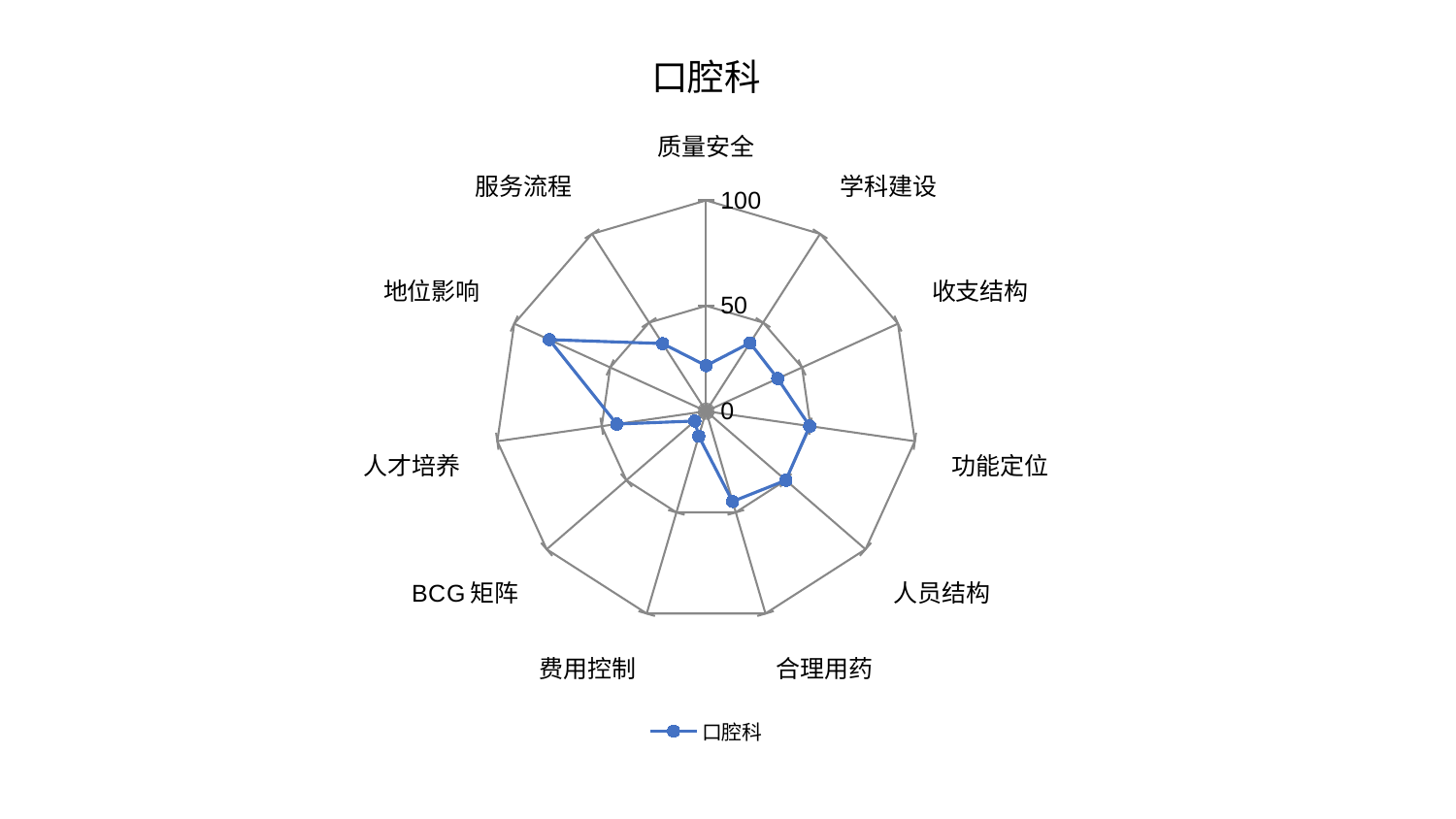

### Chart: 口腔科

| Category | 口腔科 |
|---|---|
| 质量安全 | 21.627976464586247 |
| 学科建设 | 38.5477611748819 |
| 收支结构 | 37.320622634065046 |
| 功能定位 | 49.62442590630494 |
| 人员结构 | 50.02341833656066 |
| 合理用药 | 44.617117378178214 |
| 费用控制 | 12.34874354241509 |
| BCG矩阵 | 7.110040947266045 |
| 人才培养 | 42.8032991939559 |
| 地位影响 | 81.7431240651916 |
| 服务流程 | 38.163677145733175 |
127